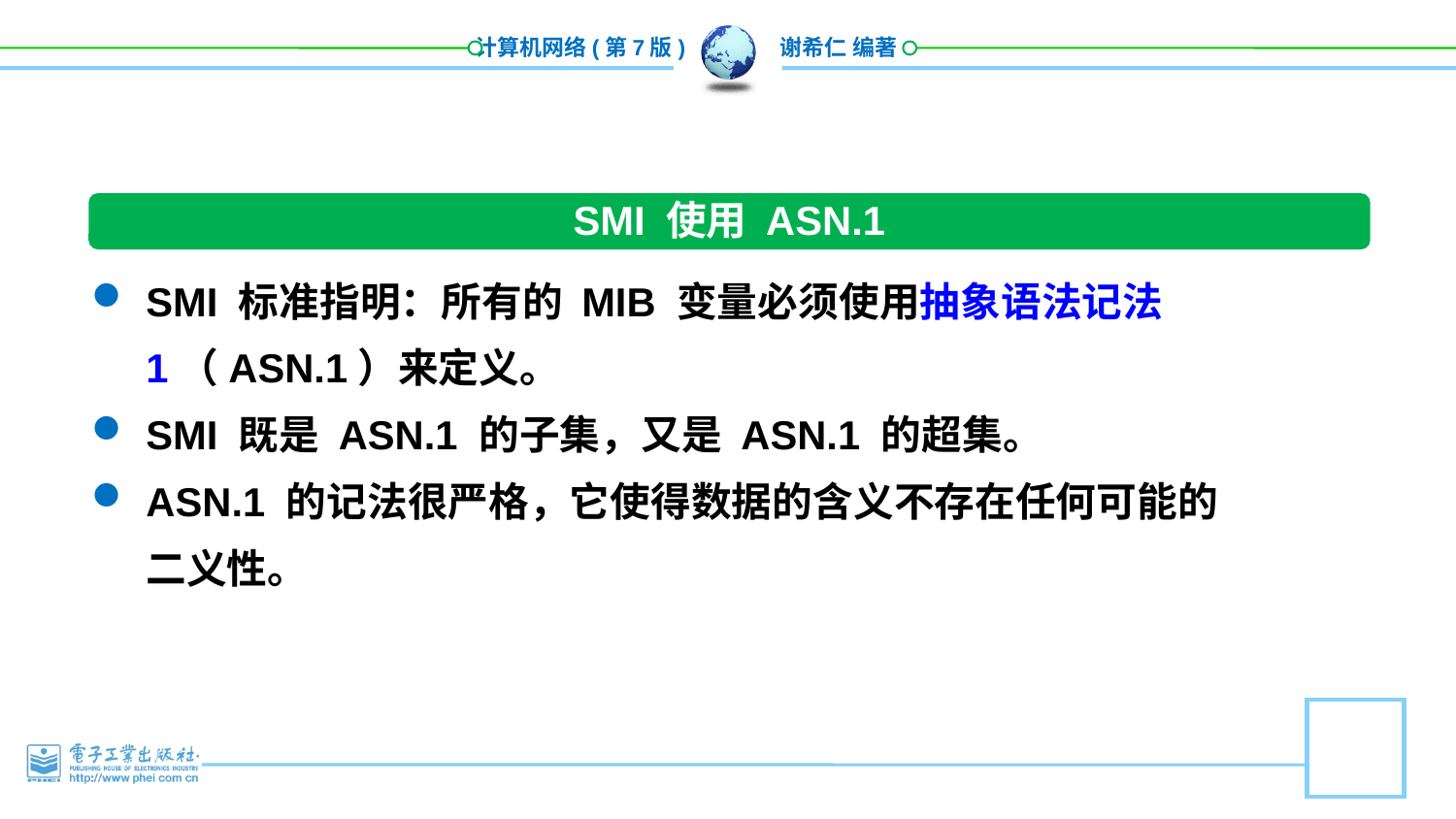

SMI 使用 ASN.1

SMI 标准指明：所有的 MIB 变量必须使用抽象语法记法 1（ASN.1）来定义。
SMI 既是 ASN.1 的子集，又是 ASN.1 的超集。
ASN.1 的记法很严格，它使得数据的含义不存在任何可能的二义性。